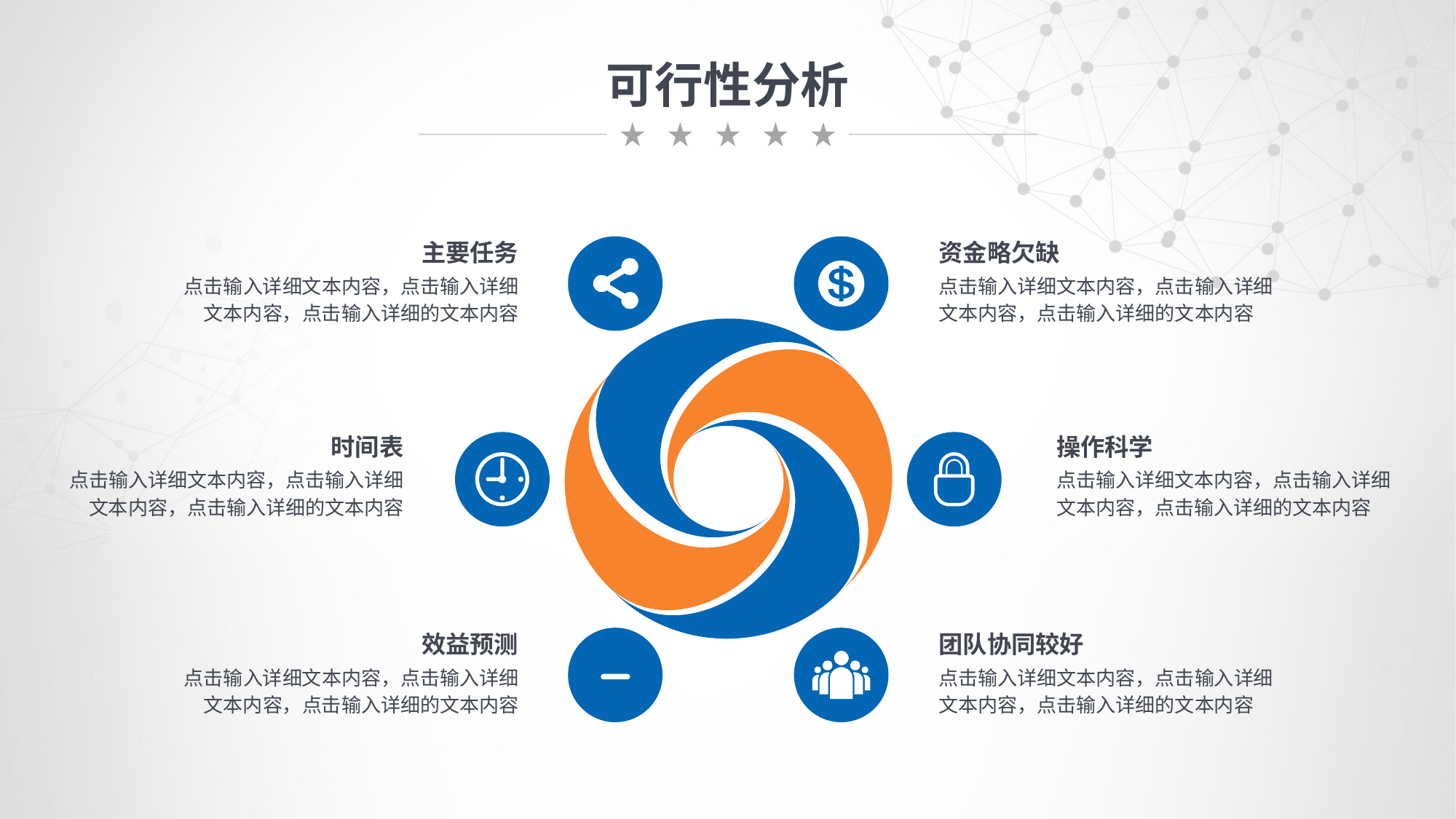

可行性分析

主要任务
点击输入详细文本内容，点击输入详细文本内容，点击输入详细的文本内容
资金略欠缺
点击输入详细文本内容，点击输入详细文本内容，点击输入详细的文本内容
时间表
点击输入详细文本内容，点击输入详细文本内容，点击输入详细的文本内容
操作科学
点击输入详细文本内容，点击输入详细文本内容，点击输入详细的文本内容
效益预测
点击输入详细文本内容，点击输入详细文本内容，点击输入详细的文本内容
团队协同较好
点击输入详细文本内容，点击输入详细文本内容，点击输入详细的文本内容